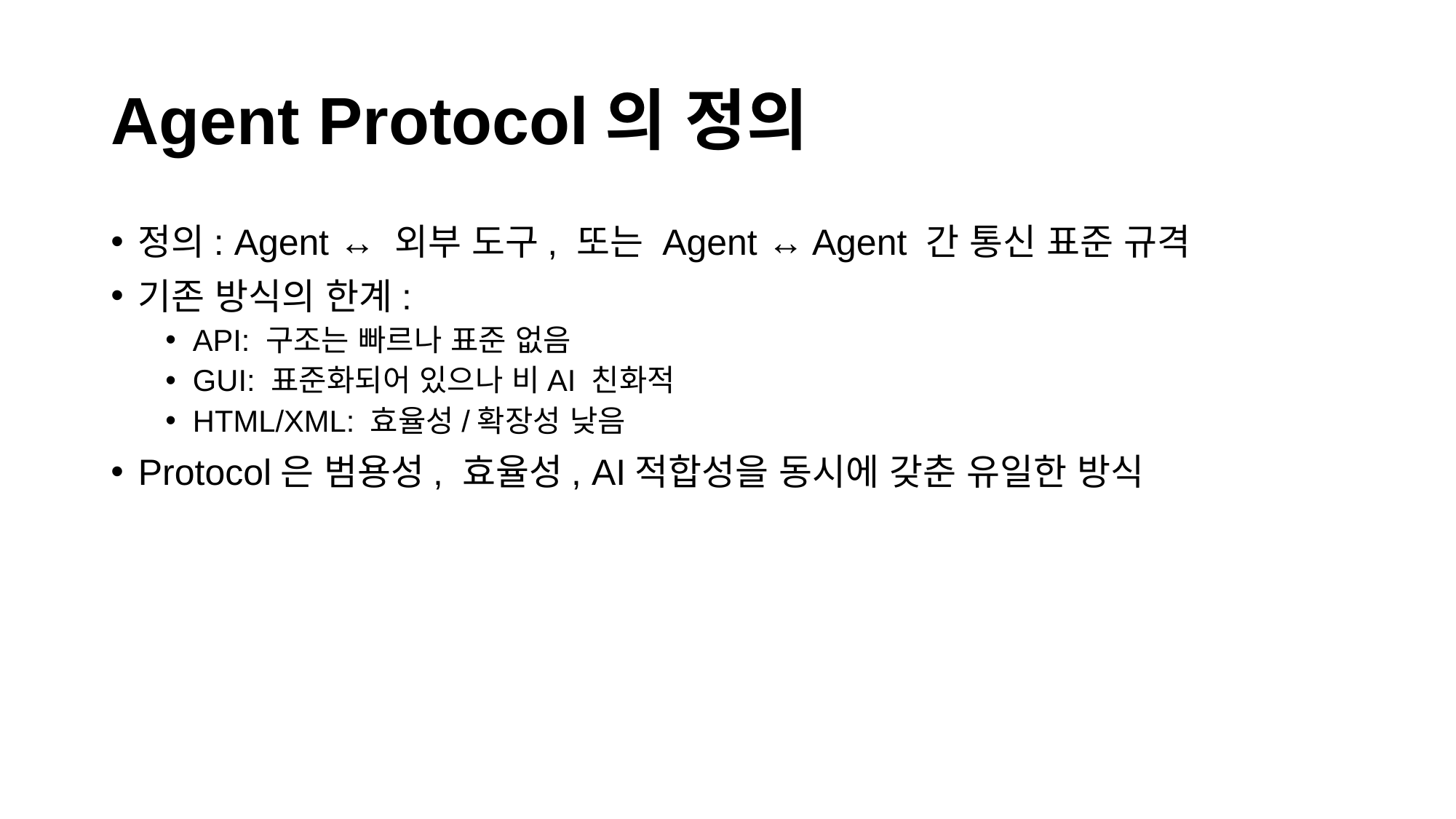

# Agent Protocol의 정의
정의: Agent ↔ 외부 도구, 또는 Agent ↔ Agent 간 통신 표준 규격
기존 방식의 한계:
API: 구조는 빠르나 표준 없음
GUI: 표준화되어 있으나 비AI 친화적
HTML/XML: 효율성/확장성 낮음
Protocol은 범용성, 효율성, AI적합성을 동시에 갖춘 유일한 방식